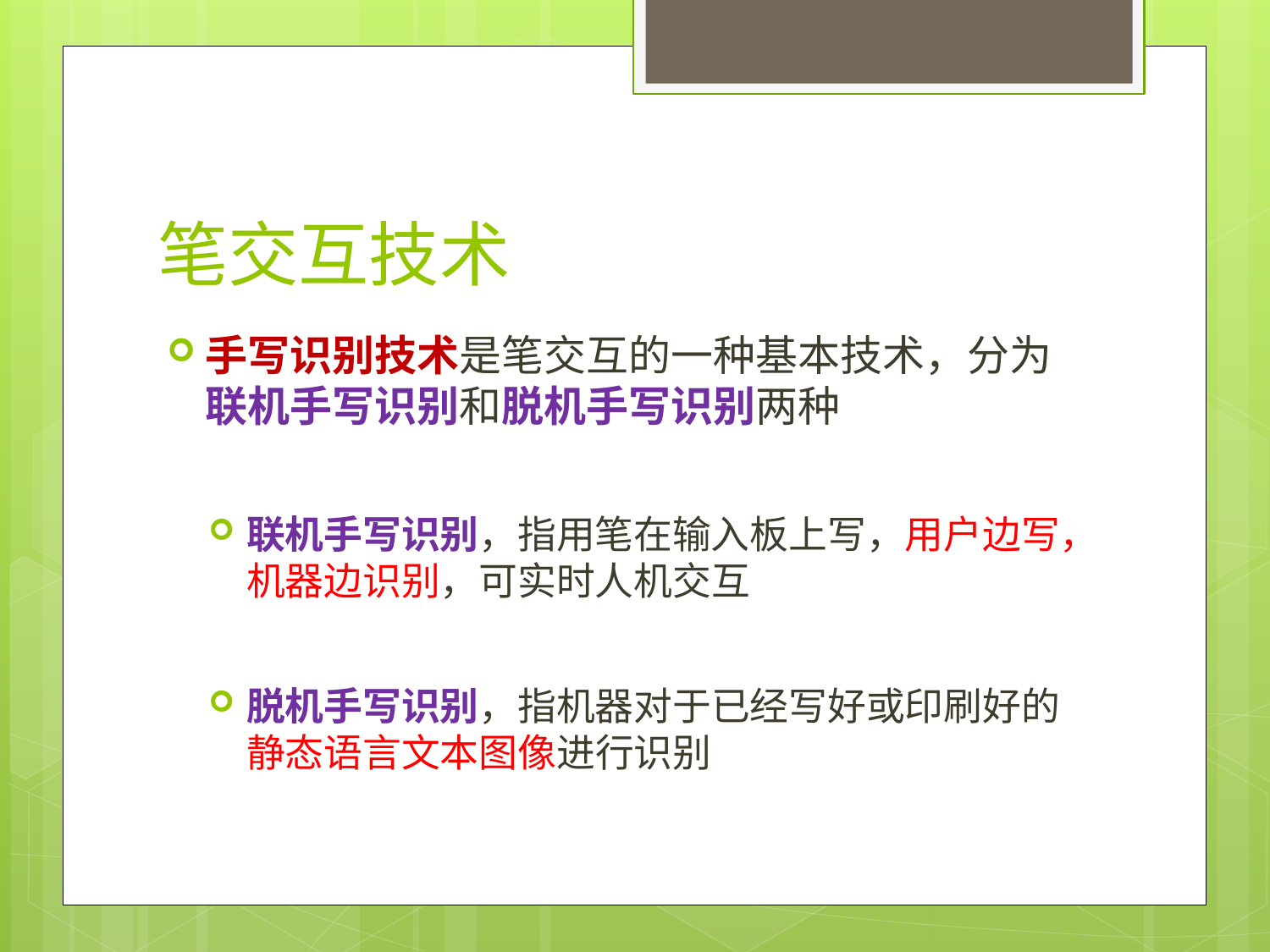

# 笔交互技术
手写识别技术是笔交互的一种基本技术，分为联机手写识别和脱机手写识别两种

联机手写识别，指用笔在输入板上写，用户边写，机器边识别，可实时人机交互

脱机手写识别，指机器对于已经写好或印刷好的静态语言文本图像进行识别